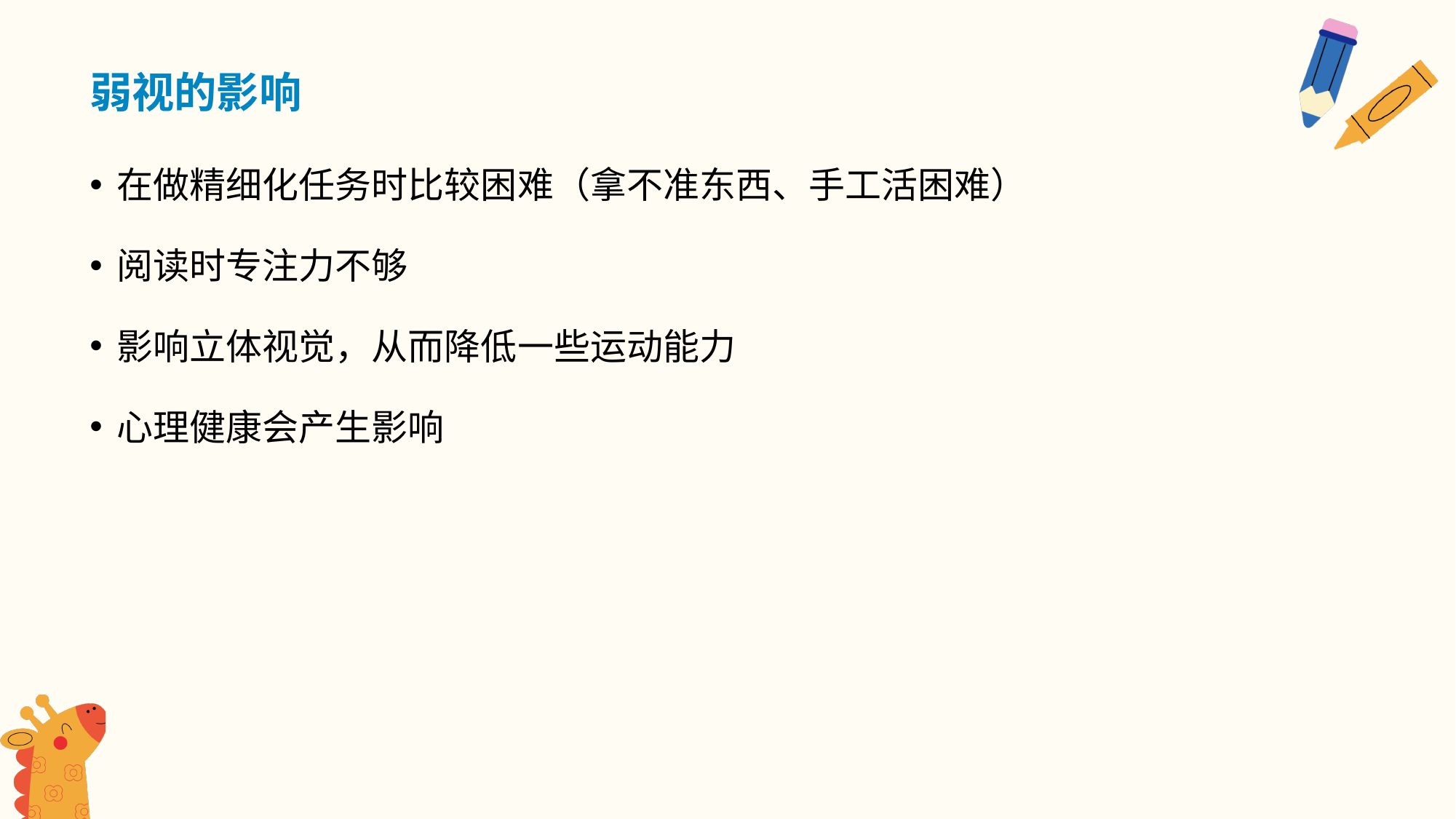

# 弱视的影响
在做精细化任务时比较困难（拿不准东西、手工活困难）
阅读时专注力不够
影响立体视觉，从而降低一些运动能力
心理健康会产生影响